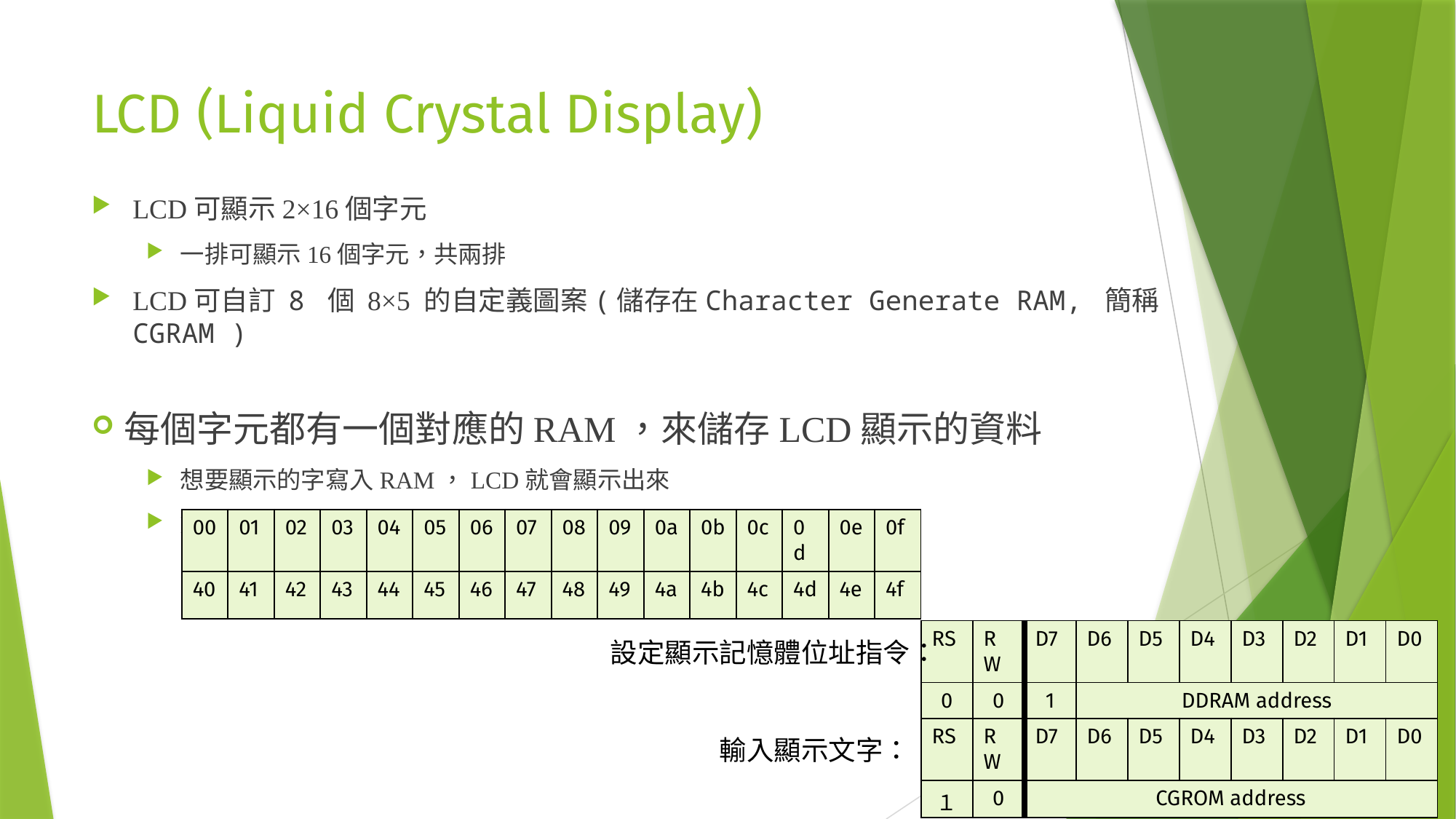

# LCD (Liquid Crystal Display)
LCD可顯示2×16個字元
一排可顯示16個字元，共兩排
LCD可自訂 8 個 8×5 的自定義圖案(儲存在Character Generate RAM, 簡稱CGRAM )

每個字元都有一個對應的RAM，來儲存LCD顯示的資料
想要顯示的字寫入RAM，LCD就會顯示出來
DDRAM(顯示記憶體)位址對應(7bit)
| 00 | 01 | 02 | 03 | 04 | 05 | 06 | 07 | 08 | 09 | 0a | 0b | 0c | 0d | 0e | 0f |
| --- | --- | --- | --- | --- | --- | --- | --- | --- | --- | --- | --- | --- | --- | --- | --- |
| 40 | 41 | 42 | 43 | 44 | 45 | 46 | 47 | 48 | 49 | 4a | 4b | 4c | 4d | 4e | 4f |
| RS | RW | D7 | D6 | D5 | D4 | D3 | D2 | D1 | D0 |
| --- | --- | --- | --- | --- | --- | --- | --- | --- | --- |
| 0 | 0 | 1 | DDRAM address |  |  |  |  |  |  |
設定顯示記憶體位址指令：
| RS | RW | D7 | D6 | D5 | D4 | D3 | D2 | D1 | D0 |
| --- | --- | --- | --- | --- | --- | --- | --- | --- | --- |
| １ | 0 | CGROM address |  |  |  |  |  |  |  |
輸入顯示文字：